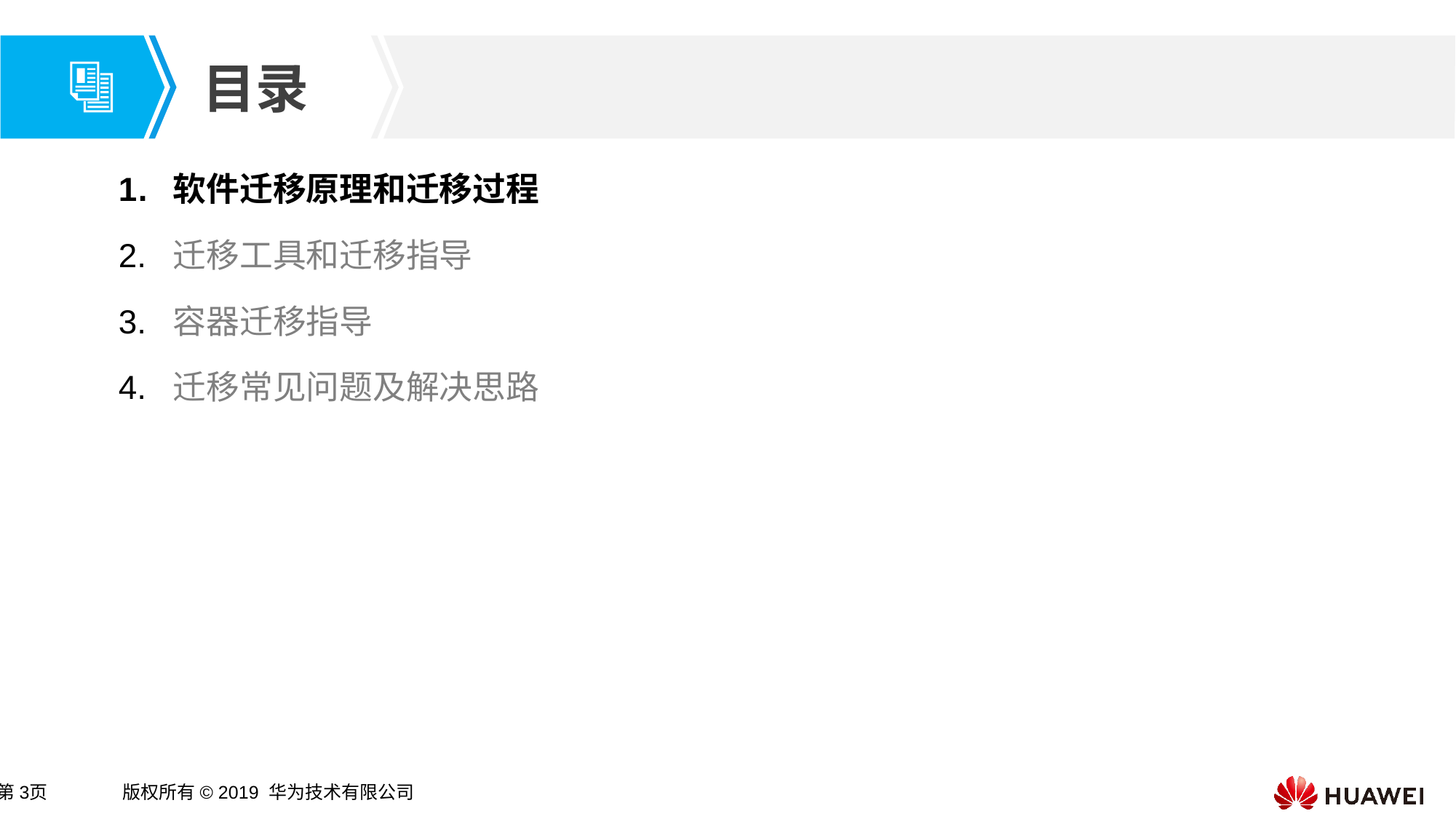

软件迁移原理和迁移过程
迁移工具和迁移指导
容器迁移指导
迁移常见问题及解决思路